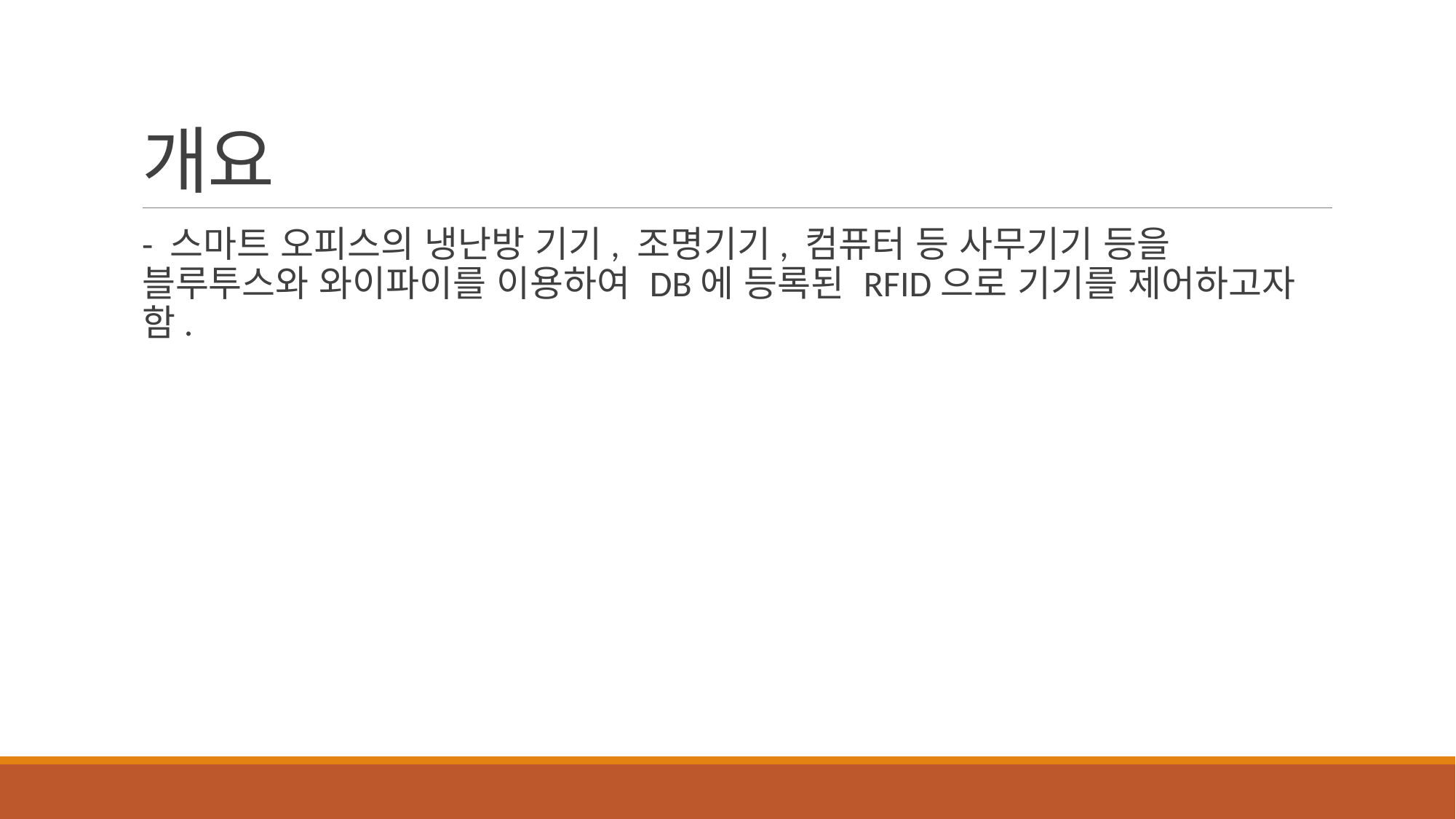

# 개요
- 스마트 오피스의 냉난방 기기, 조명기기, 컴퓨터 등 사무기기 등을 블루투스와 와이파이를 이용하여 DB에 등록된 RFID으로 기기를 제어하고자 함.